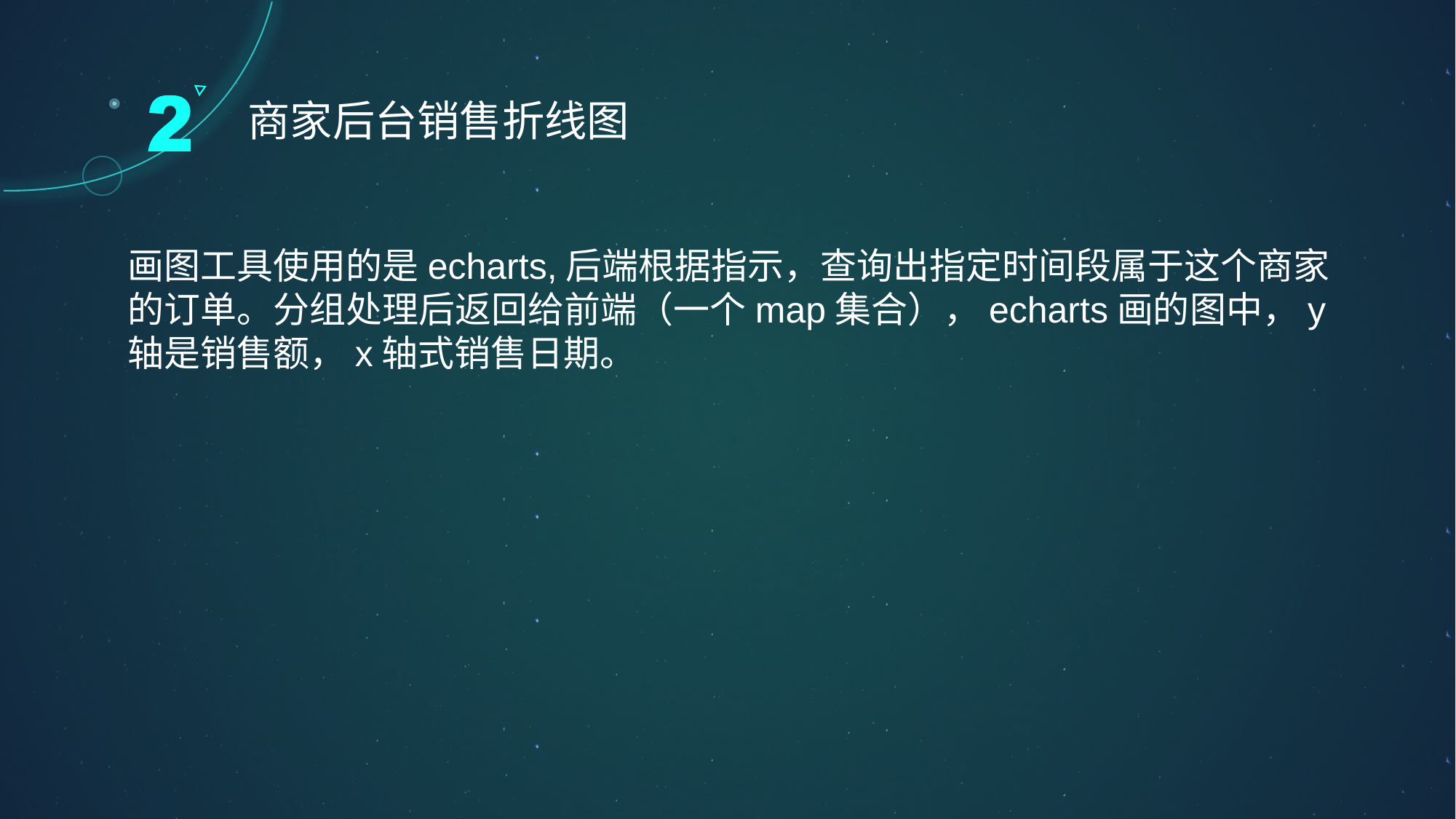

商家后台销售折线图

画图工具使用的是echarts,后端根据指示，查询出指定时间段属于这个商家的订单。分组处理后返回给前端（一个map集合），echarts画的图中，y轴是销售额，x轴式销售日期。